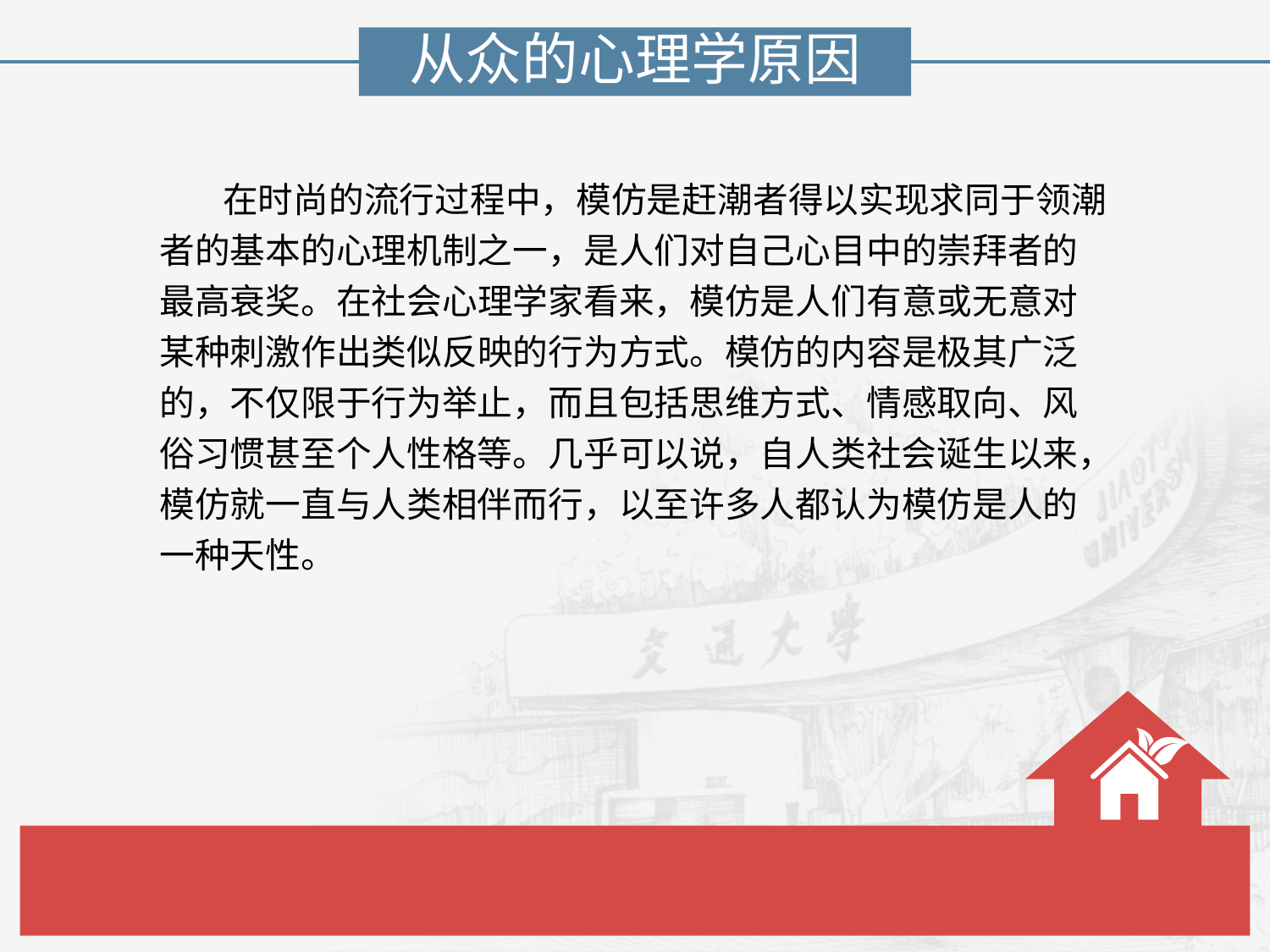

从众的心理学原因
       在时尚的流行过程中，模仿是赶潮者得以实现求同于领潮者的基本的心理机制之一，是人们对自己心目中的崇拜者的最高衰奖。在社会心理学家看来，模仿是人们有意或无意对某种刺激作出类似反映的行为方式。模仿的内容是极其广泛的，不仅限于行为举止，而且包括思维方式、情感取向、风俗习惯甚至个人性格等。几乎可以说，自人类社会诞生以来，模仿就一直与人类相伴而行，以至许多人都认为模仿是人的一种天性。